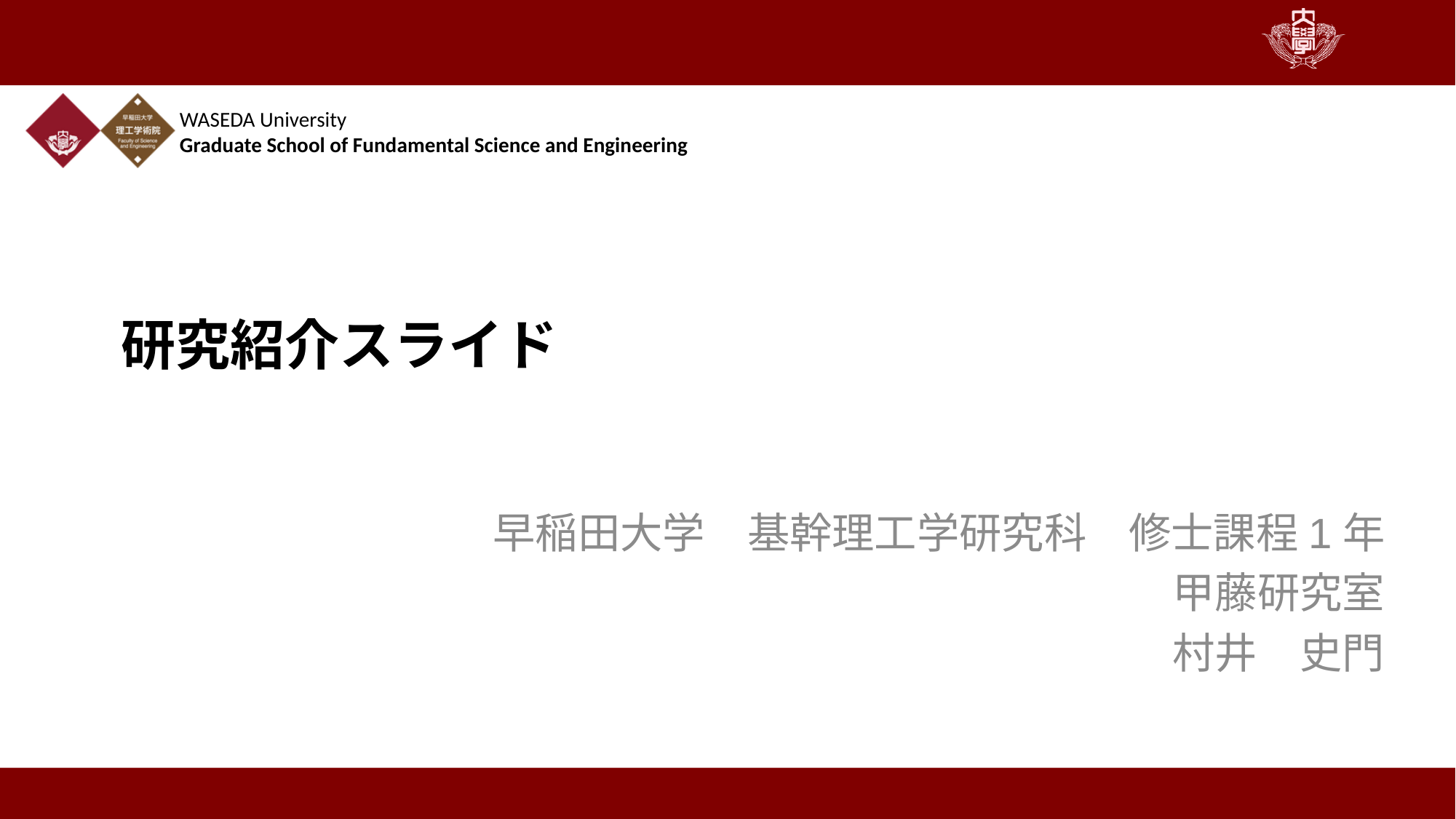

# 研究紹介スライド
早稲田大学　基幹理工学研究科　修士課程1年
甲藤研究室
村井　史門